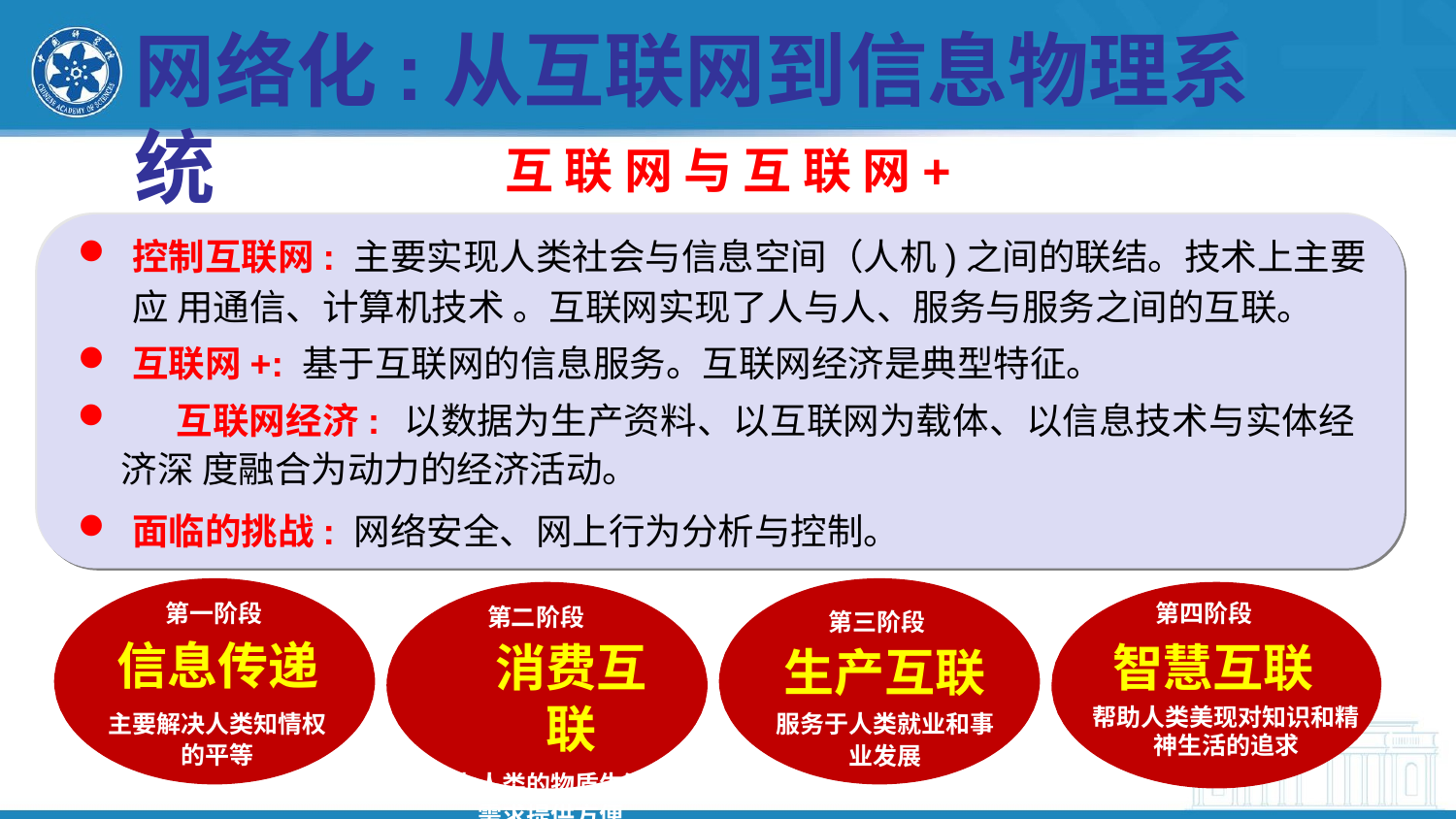

# 网络化:从互联网到信息物理系统
互 联 网 与 互 联 网+
控制互联网: 主要实现人类社会与信息空间（人机)之间的联结。技术上主要应 用通信、计算机技术 。互联网实现了人与人、服务与服务之间的互联。
互联网+: 基于互联网的信息服务。互联网经济是典型特征。
	互联网经济: 以数据为生产资料、以互联网为载体、以信息技术与实体经济深 度融合为动力的经济活动。
面临的挑战: 网络安全、网上行为分析与控制。

第四阶段
智慧互联
帮助人类美现对知识和精 神生活的追求
第一阶段
信息传递
主要解决人类知情权 的平等
第二阶段
消费互联
为人类的物质生活 需求提供方便
第三阶段
生产互联
服务于人类就业和事
业发展